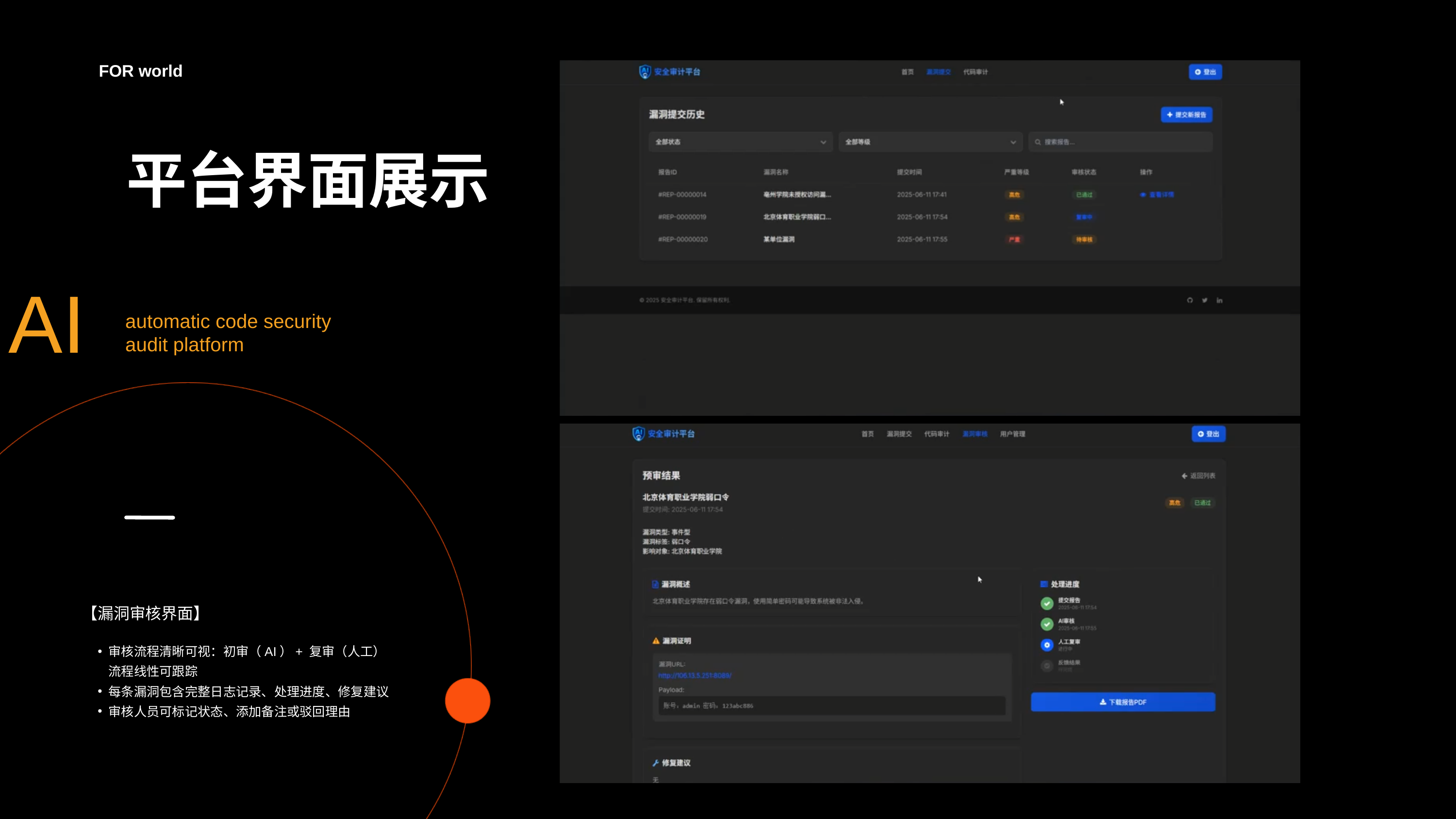

FOR world

平台界面展示
AI
automatic code security audit platform

【漏洞审核界面】
审核流程清晰可视：初审（AI）+ 复审（人工）流程线性可跟踪
每条漏洞包含完整日志记录、处理进度、修复建议
审核人员可标记状态、添加备注或驳回理由